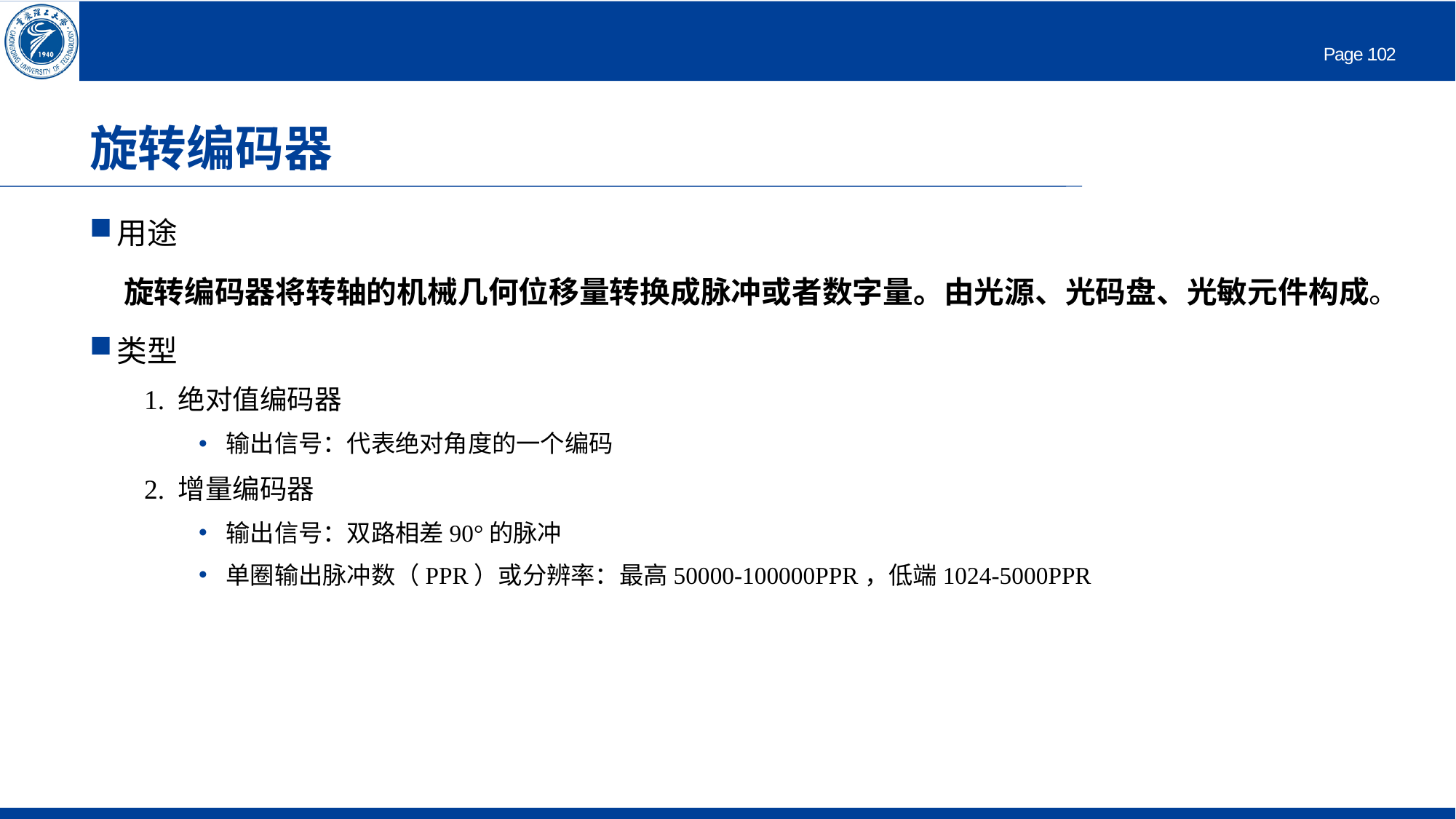

# 旋转编码器
用途
    旋转编码器将转轴的机械几何位移量转换成脉冲或者数字量。由光源、光码盘、光敏元件构成。
类型
1. 绝对值编码器
输出信号：代表绝对角度的一个编码
2. 增量编码器
输出信号：双路相差90°的脉冲
单圈输出脉冲数（PPR）或分辨率：最高50000-100000PPR，低端1024-5000PPR